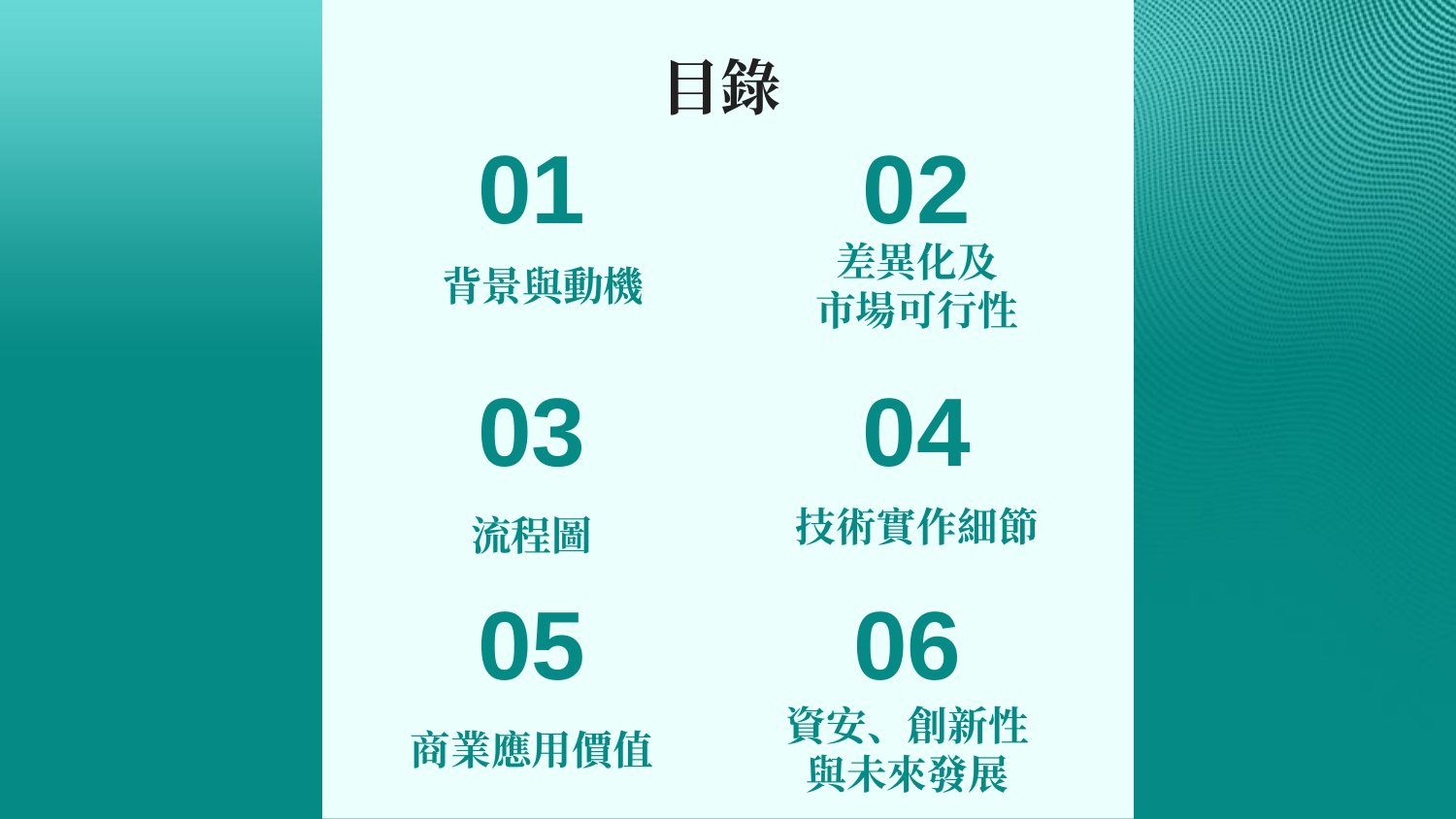

目錄
01
02
背景與動機
差異化及
市場可行性
03
04
技術實作細節
流程圖
05
06
資安、創新性與未來發展
商業應用價值